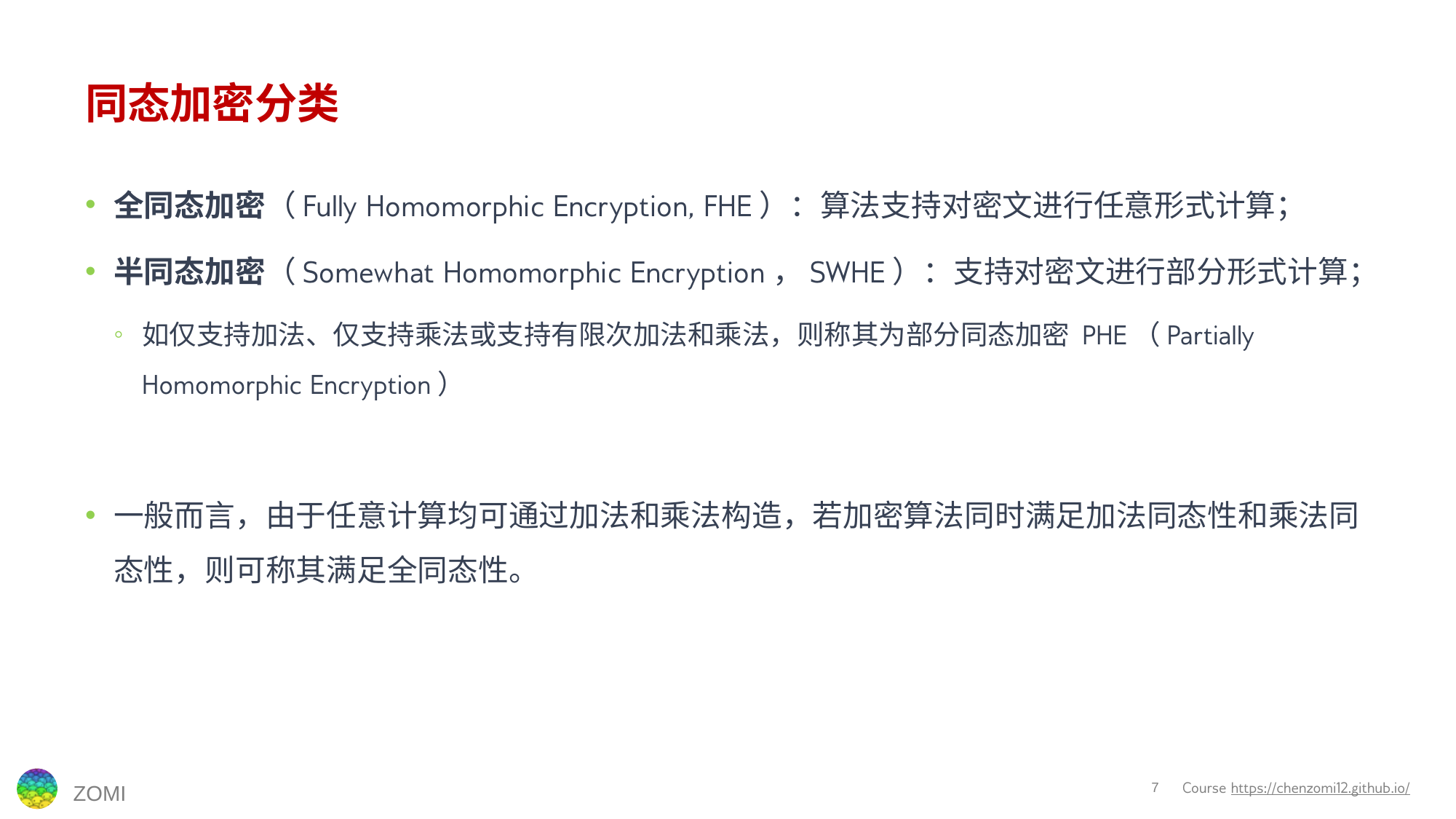

# 同态加密分类
全同态加密（Fully Homomorphic Encryption, FHE）：算法支持对密文进行任意形式计算；
半同态加密（Somewhat Homomorphic Encryption，SWHE）：支持对密文进行部分形式计算；
如仅支持加法、仅支持乘法或支持有限次加法和乘法，则称其为部分同态加密 PHE（Partially Homomorphic Encryption）

一般而言，由于任意计算均可通过加法和乘法构造，若加密算法同时满足加法同态性和乘法同态性，则可称其满足全同态性。